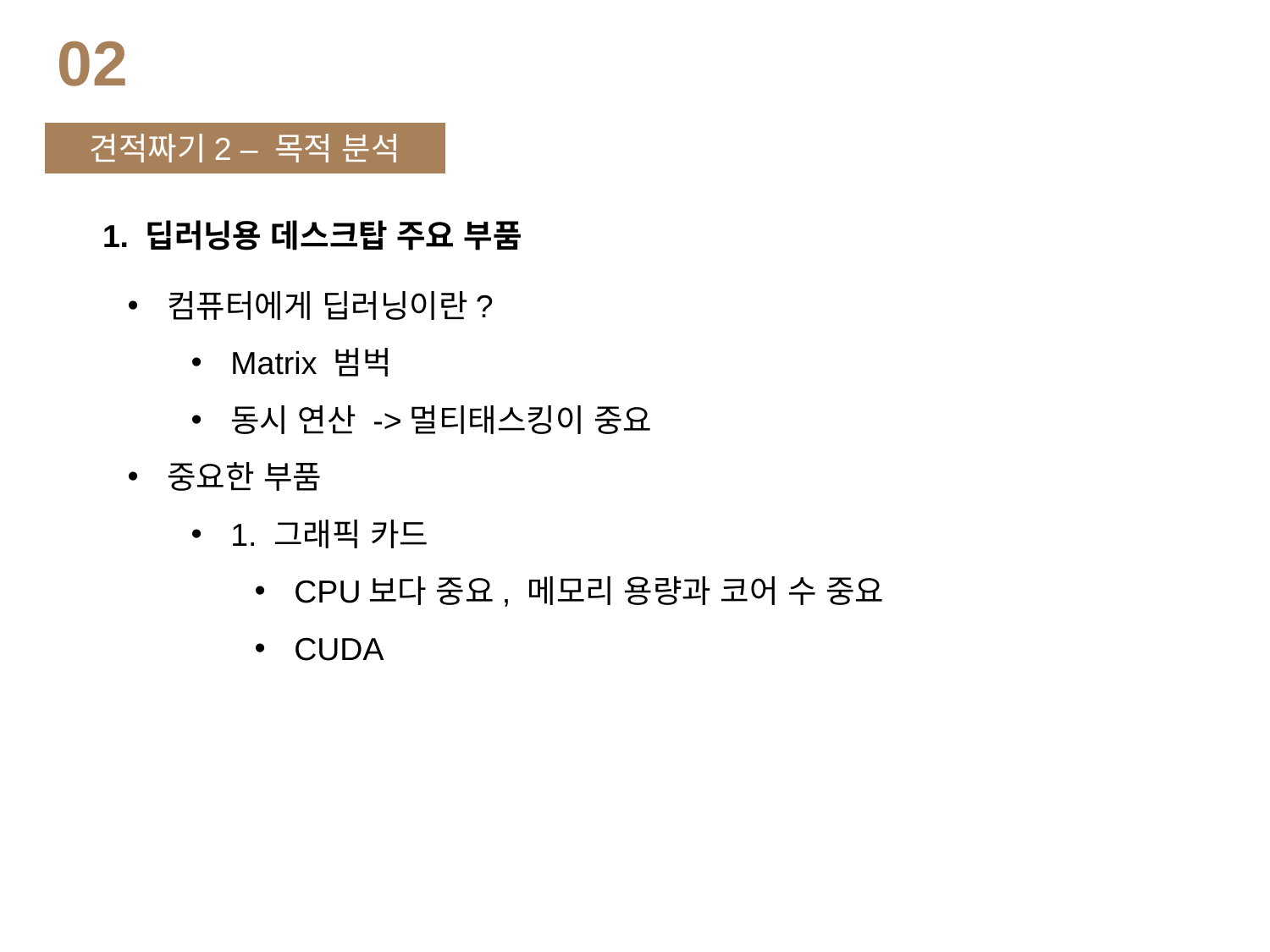

02
견적짜기2 – 목적 분석
1. 딥러닝용 데스크탑 주요 부품
컴퓨터에게 딥러닝이란?
Matrix 범벅
동시 연산 ->멀티태스킹이 중요
중요한 부품
1. 그래픽 카드
CPU보다 중요, 메모리 용량과 코어 수 중요
CUDA